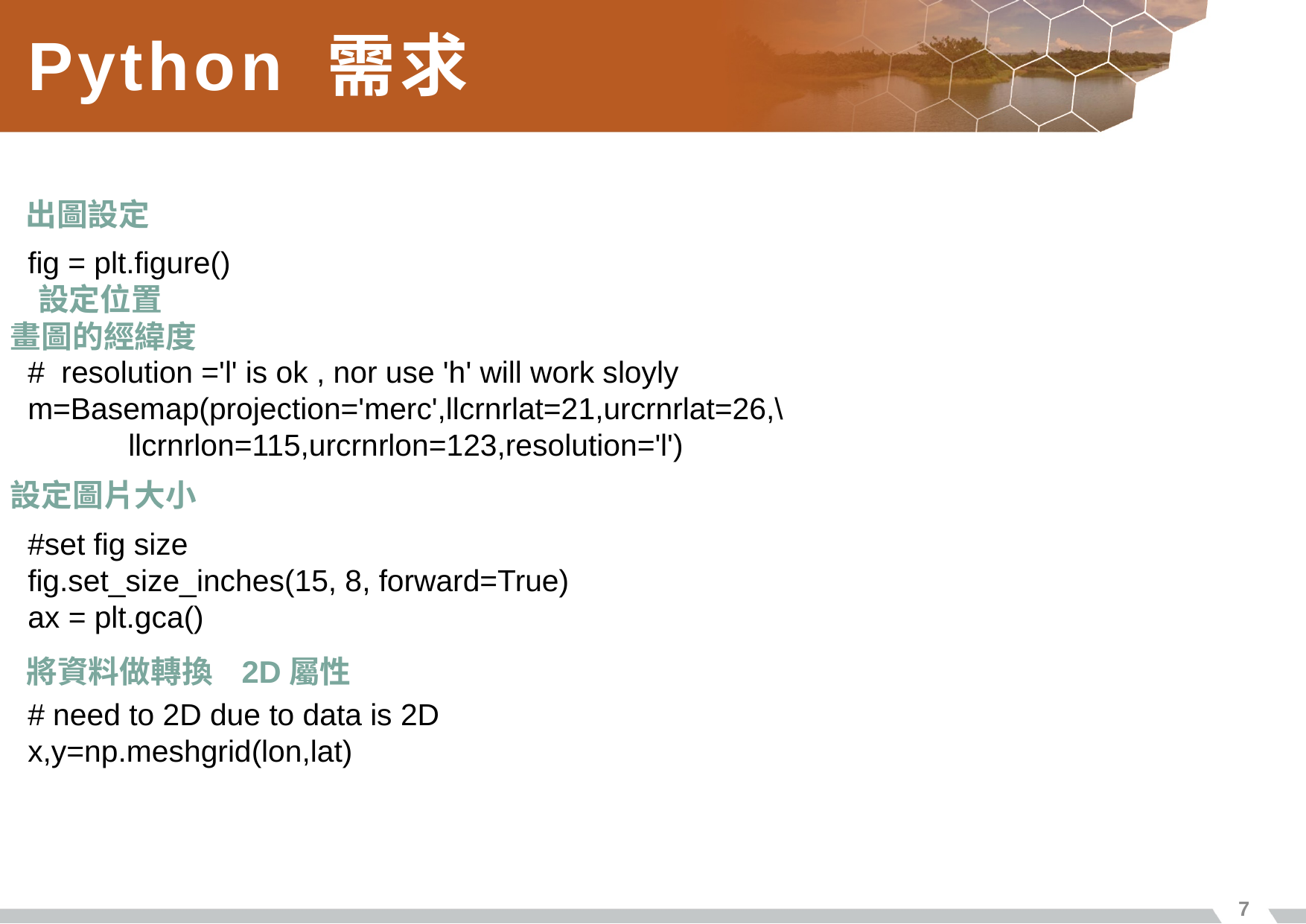

# Python 需求
出圖設定
fig = plt.figure()

#  resolution ='l' is ok , nor use 'h' will work sloyly
m=Basemap(projection='merc',llcrnrlat=21,urcrnrlat=26,\
            llcrnrlon=115,urcrnrlon=123,resolution='l')
設定位置
畫圖的經緯度
設定圖片大小
#set fig size
fig.set_size_inches(15, 8, forward=True)
ax = plt.gca()
將資料做轉換   2D屬性
# need to 2D due to data is 2D
x,y=np.meshgrid(lon,lat)
7